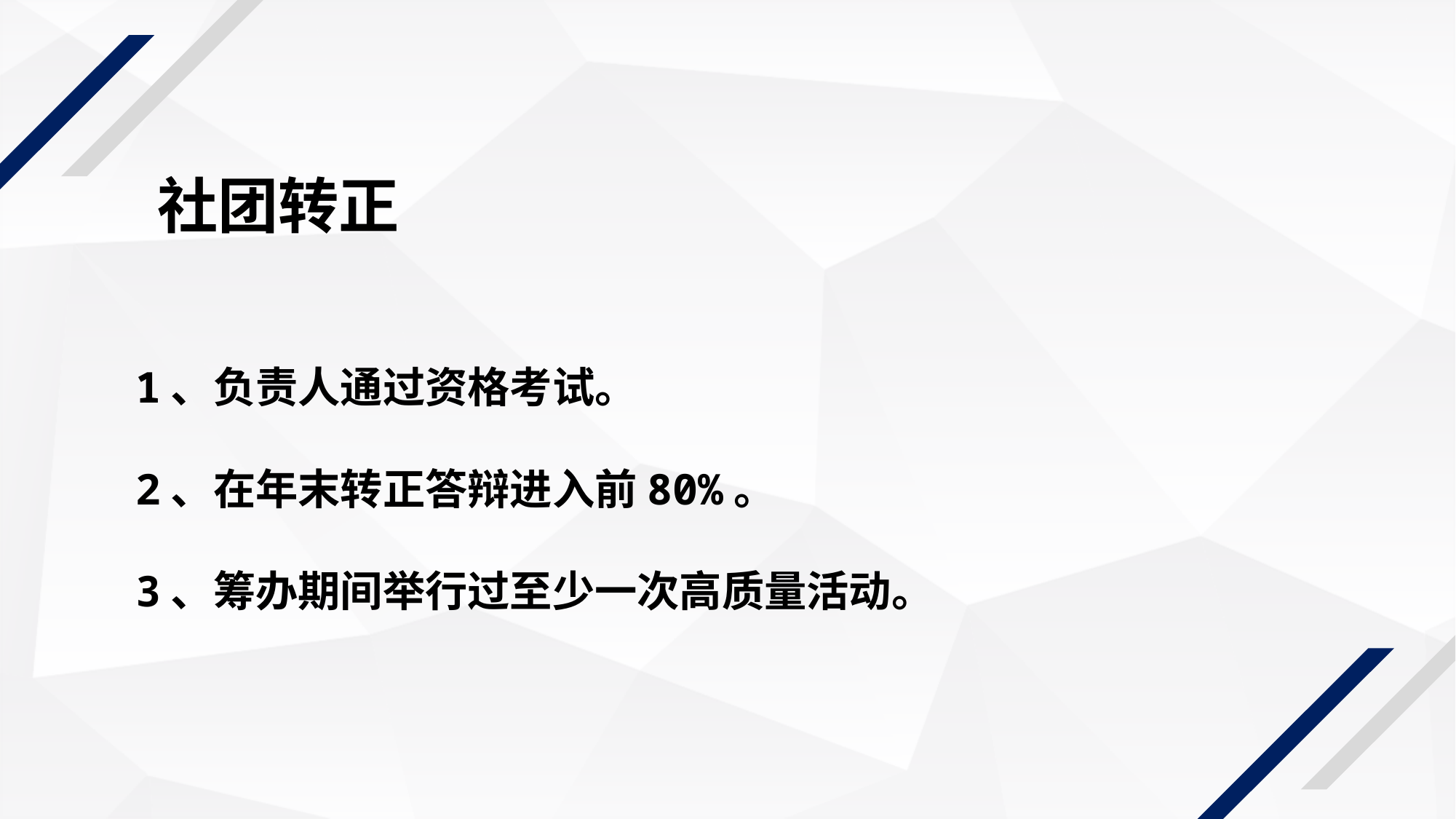

社团转正
1、负责人通过资格考试。

2、在年末转正答辩进入前80%。

3、筹办期间举行过至少一次高质量活动。